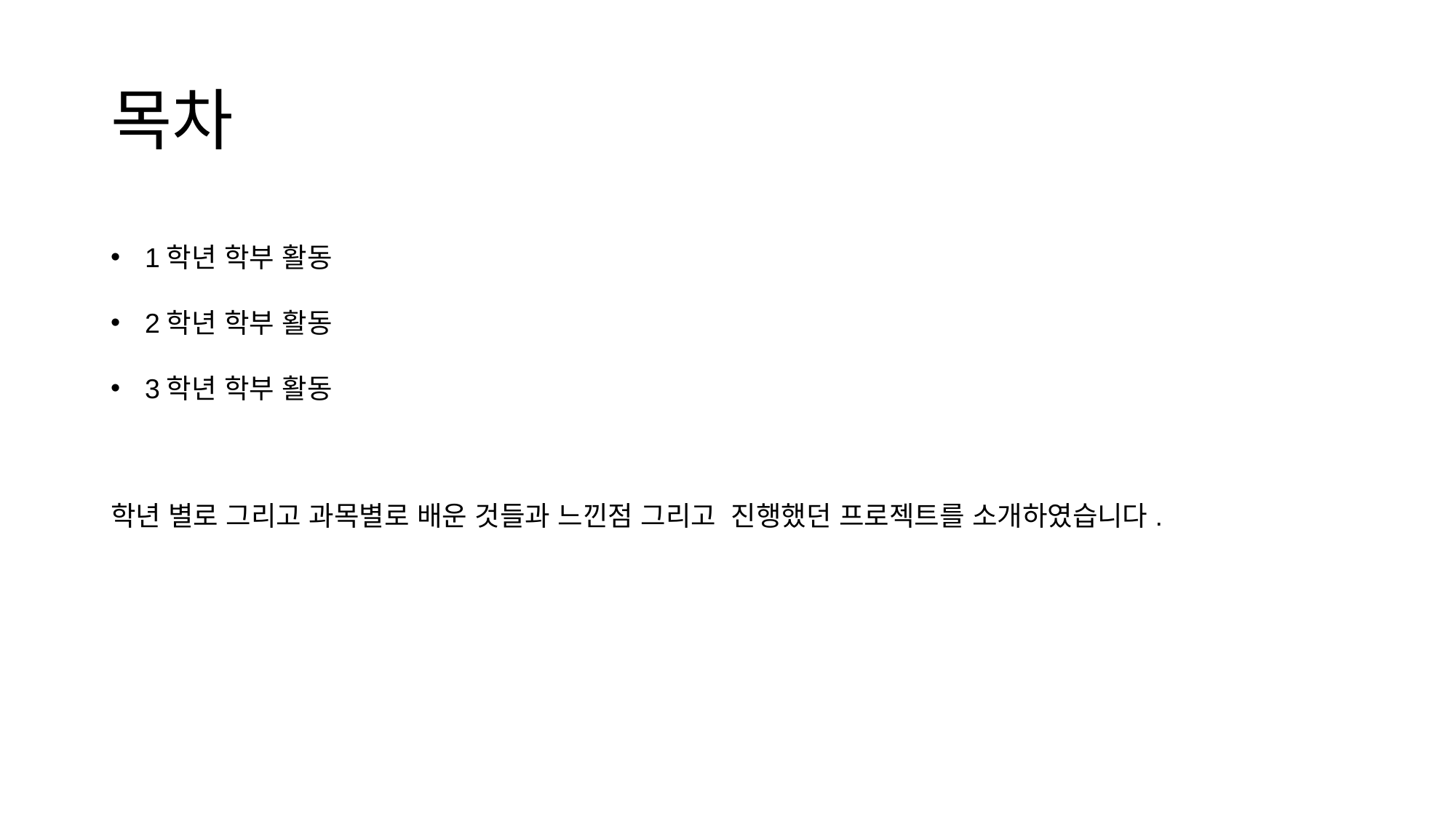

# 목차
1학년 학부 활동
2학년 학부 활동
3학년 학부 활동
학년 별로 그리고 과목별로 배운 것들과 느낀점 그리고  진행했던 프로젝트를 소개하였습니다.